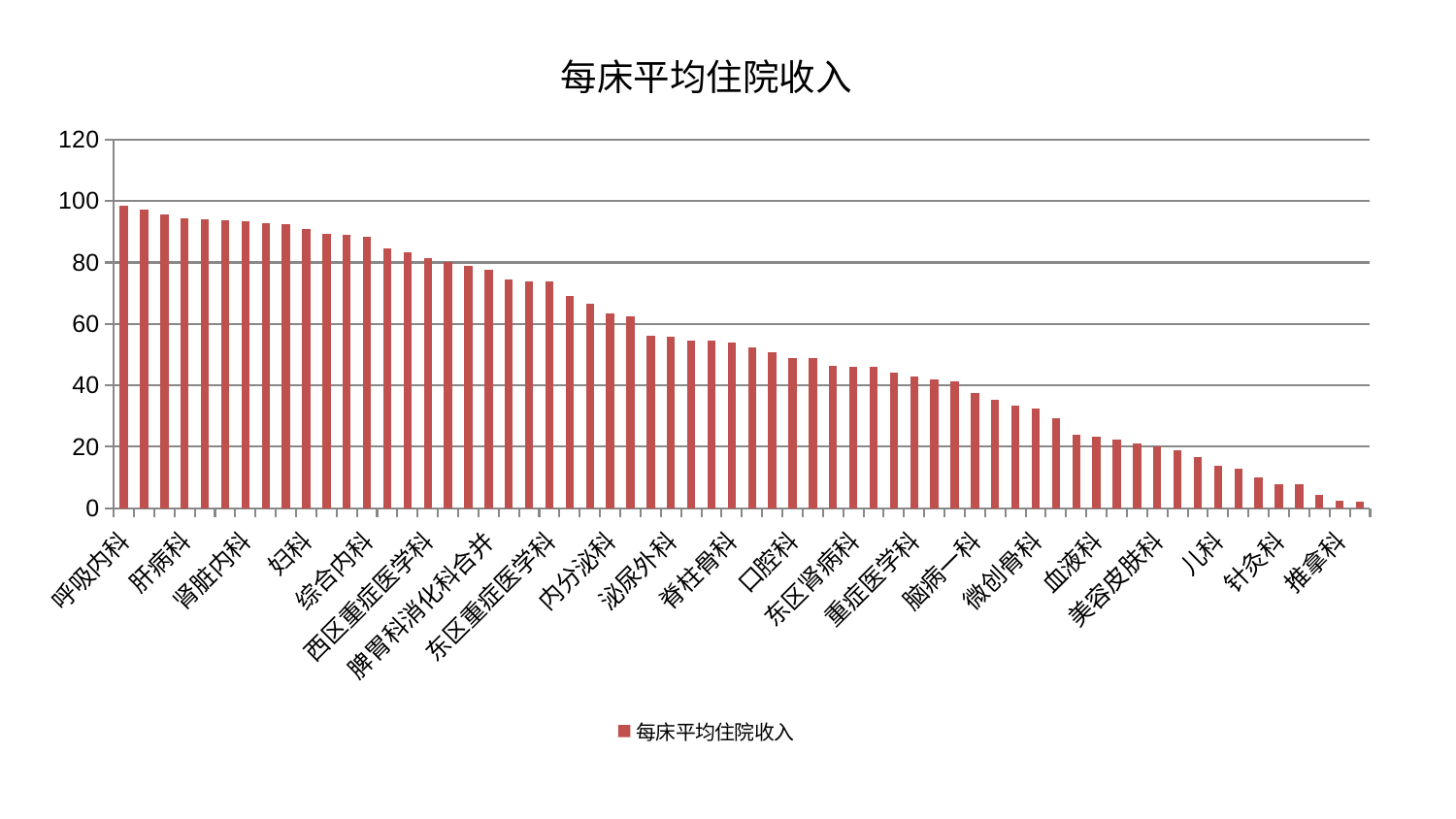

### Chart: 每床平均住院收入

| Category | 每床平均住院收入 |
|---|---|
| 呼吸内科 | 98.61872894047461 |
| 小儿推拿科 | 97.28427133214066 |
| 显微骨科 | 95.74528620699434 |
| 肝病科 | 94.38510136484626 |
| 中医外治中心 | 94.1751451084704 |
| 康复科 | 93.83826905855777 |
| 肾脏内科 | 93.559638578737 |
| 肿瘤内科 | 92.8649249166299 |
| 妇科妇二科合并 | 92.40938021639151 |
| 妇科 | 90.91332225089647 |
| 创伤骨科 | 89.26877417330314 |
| 男科 | 89.08676223378113 |
| 综合内科 | 88.40471613384476 |
| 心病四科 | 84.57414238195231 |
| 骨科 | 83.28744194062625 |
| 西区重症医学科 | 81.37790026147063 |
| 心病二科 | 80.08112312539397 |
| 胸外科 | 78.93398444656403 |
| 脾胃科消化科合并 | 77.51348006429544 |
| 风湿病科 | 74.33504924334216 |
| 乳腺甲状腺外科 | 73.95833284252333 |
| 东区重症医学科 | 73.83369882367153 |
| 神经外科 | 69.2162854297119 |
| 心病三科 | 66.50825026409602 |
| 内分泌科 | 63.28301315232208 |
| 中医经典科 | 62.64639275830666 |
| 心血管内科 | 56.1205299818571 |
| 泌尿外科 | 55.94386721409088 |
| 肝胆外科 | 54.72178728657931 |
| 妇二科 | 54.46906234767501 |
| 脊柱骨科 | 53.907730209134286 |
| 小儿骨科 | 52.281746685524254 |
| 脾胃病科 | 50.65872457178307 |
| 口腔科 | 48.982491585270594 |
| 皮肤科 | 48.81478418057219 |
| 普通外科 | 46.32939870068291 |
| 东区肾病科 | 45.991336160611375 |
| 眼科 | 45.92153150329561 |
| 运动损伤骨科 | 44.136738607087736 |
| 重症医学科 | 42.909032628690944 |
| 治未病中心 | 41.925783775877875 |
| 神经内科 | 41.39818821128387 |
| 脑病一科 | 37.52778461646464 |
| 关节骨科 | 35.21265141406873 |
| 周围血管科 | 33.32808529639178 |
| 微创骨科 | 32.611050425247015 |
| 耳鼻喉科 | 29.289228965524682 |
| 消化内科 | 23.907169626390434 |
| 血液科 | 23.247870268118852 |
| 脑病三科 | 22.227535339353423 |
| 医院 | 21.18242705569484 |
| 美容皮肤科 | 20.244132545033366 |
| 老年医学科 | 18.914379062321185 |
| 心病一科 | 16.635846005884858 |
| 儿科 | 13.727440877610864 |
| 肛肠科 | 12.876625931583142 |
| 产科 | 9.947241676904017 |
| 针灸科 | 7.839191704347548 |
| 脑病二科 | 7.751069839278268 |
| 肾病科 | 4.385610106005755 |
| 推拿科 | 2.3583766973718223 |
| 身心医学科 | 2.0702510212750047 |
205